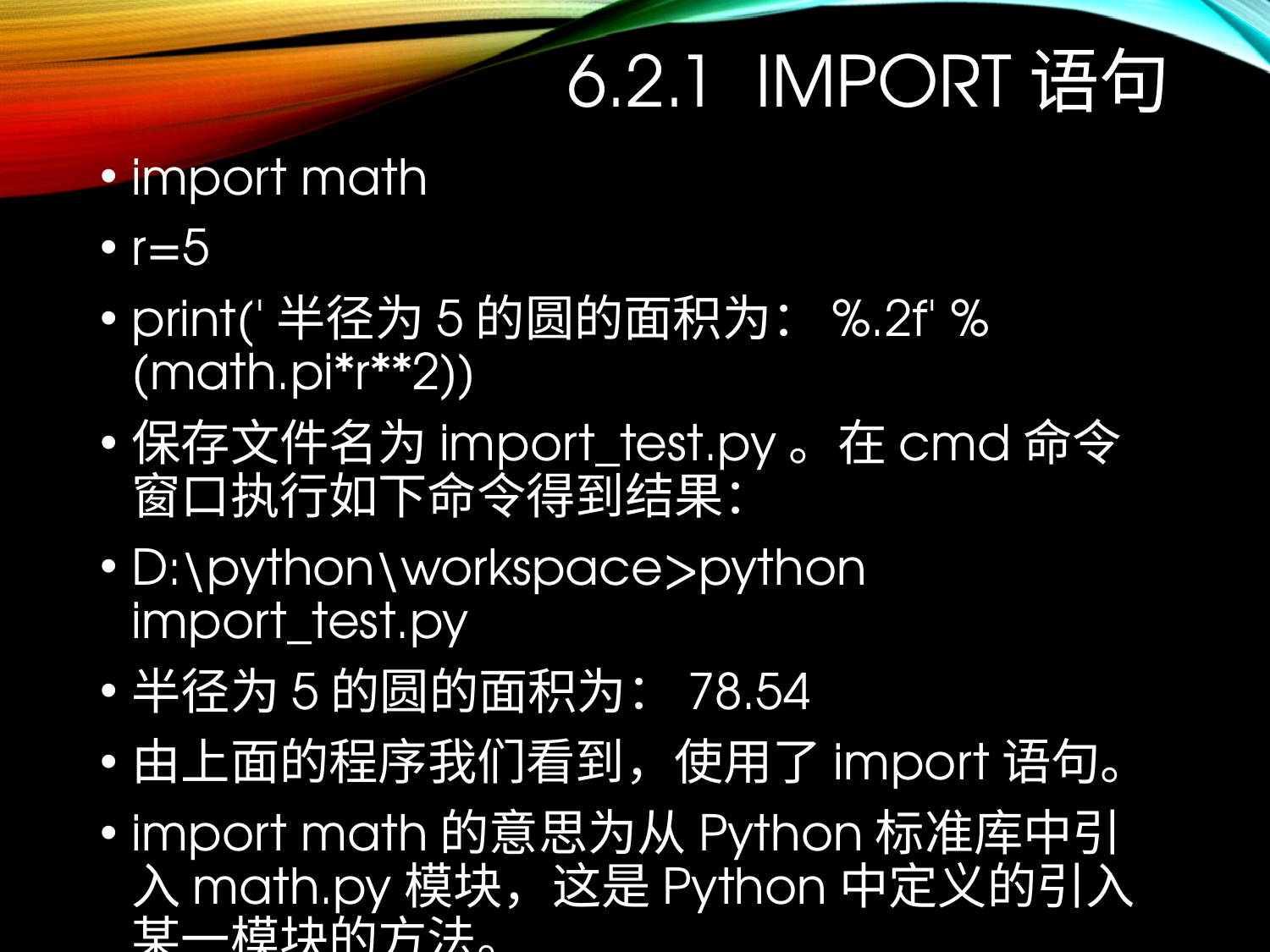

# 6.2.1  import语句
import math
r=5
print('半径为5的圆的面积为：%.2f' %(math.pi*r**2))
保存文件名为import_test.py。在cmd命令窗口执行如下命令得到结果：
D:\python\workspace>python import_test.py
半径为5的圆的面积为：78.54
由上面的程序我们看到，使用了import语句。
import math的意思为从Python标准库中引入math.py模块，这是Python中定义的引入某一模块的方法。